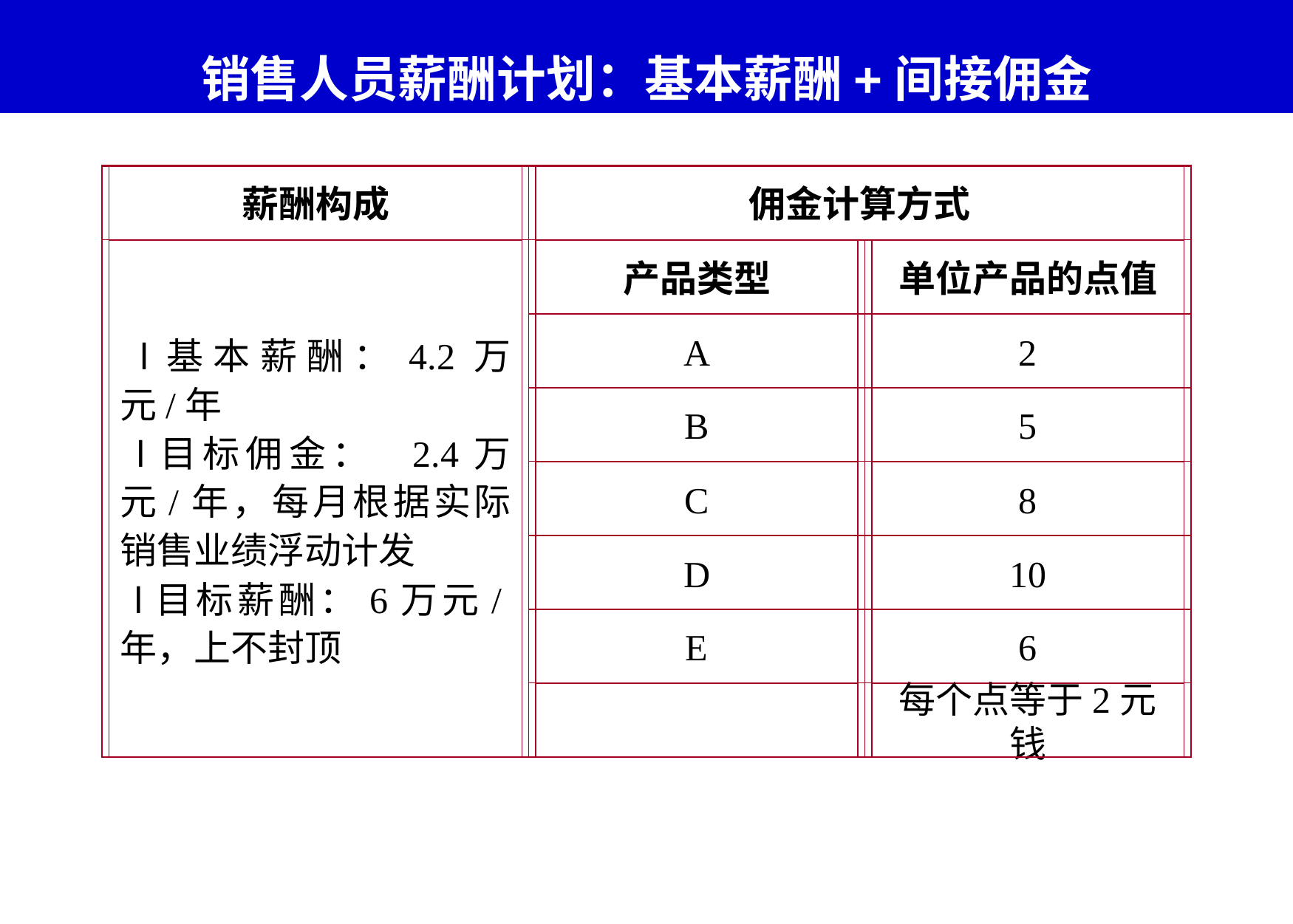

# 销售人员薪酬计划：基本薪酬+间接佣金

薪酬构成

佣金计算方式

 l基本薪酬：4.2万元/年
 l目标佣金：  2.4万元/年，每月根据实际销售业绩浮动计发
 l目标薪酬：6万元/年，上不封顶

产品类型

单位产品的点值

A

2

B

5

C

8

D

10

E

6

每个点等于2元钱